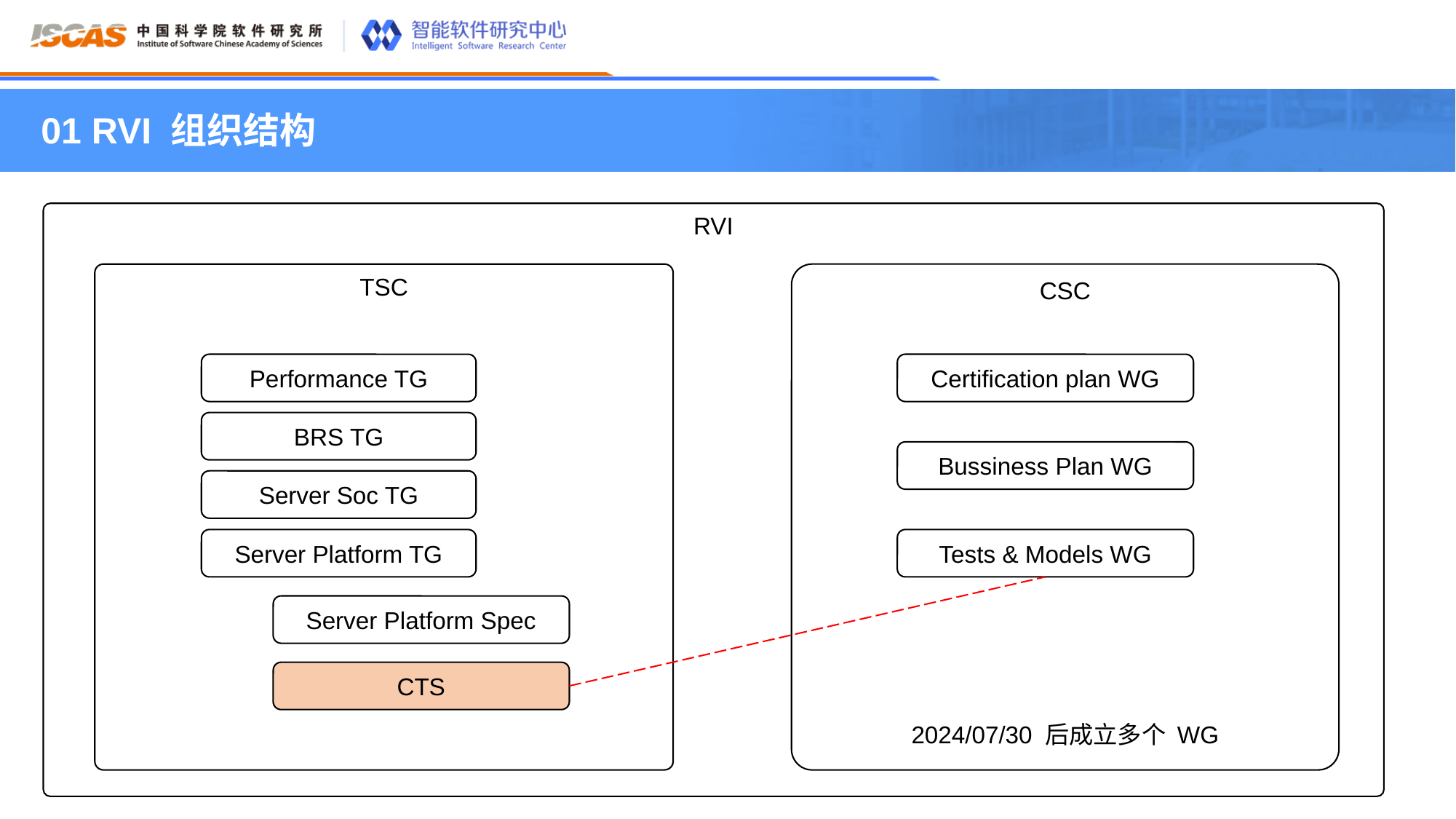

01 RVI 组织结构
RVI
TSC
CSC
Performance TG
Certification plan WG
BRS TG
Bussiness Plan WG
Server Soc TG
Server Platform TG
Tests & Models WG
Server Platform Spec
CTS
2024/07/30 后成立多个 WG